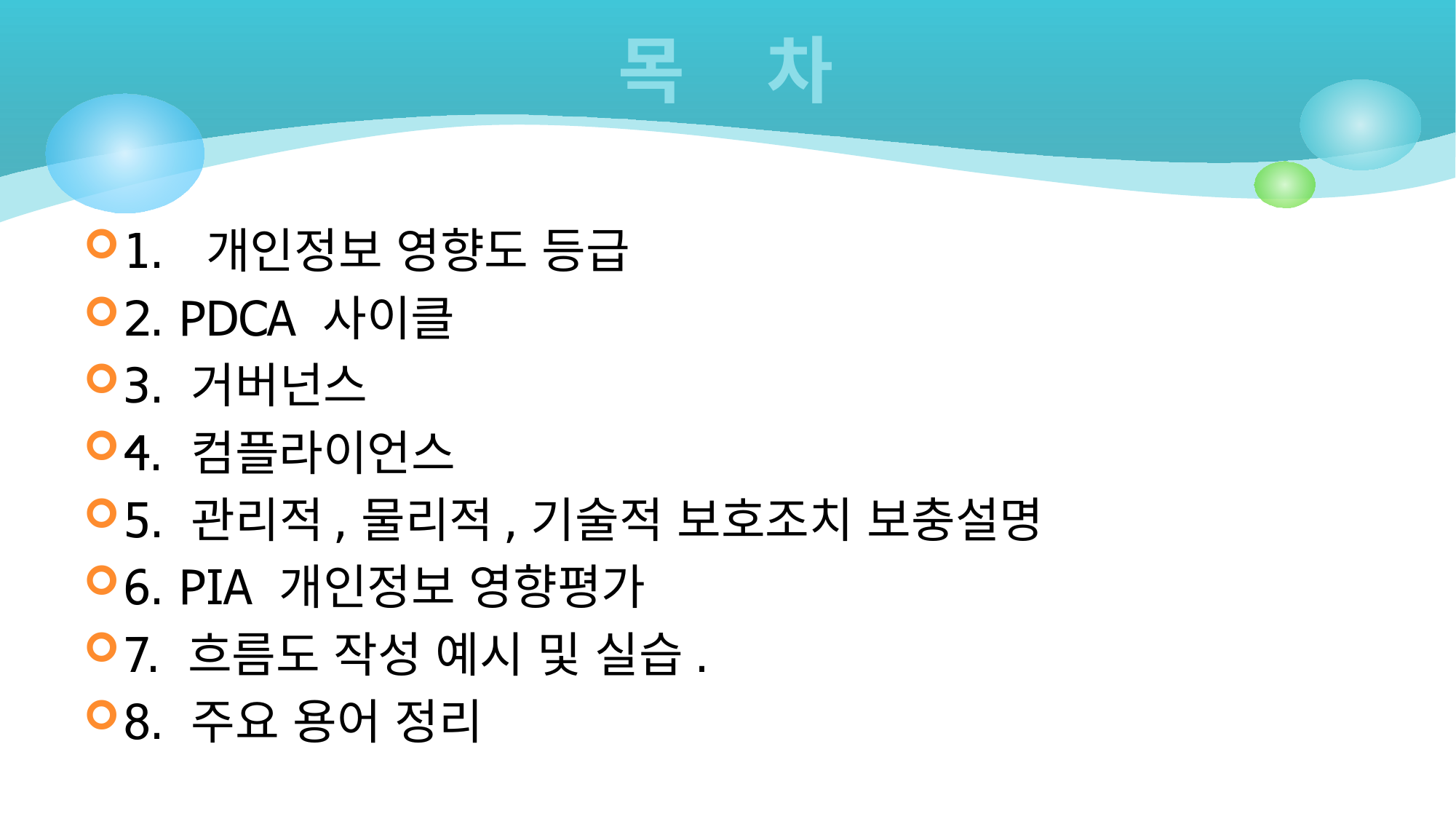

# 목    차
1.  개인정보 영향도 등급
2. PDCA 사이클
3. 거버넌스
4. 컴플라이언스
5. 관리적,물리적,기술적 보호조치 보충설명
6. PIA 개인정보 영향평가
7. 흐름도 작성 예시 및 실습.
8. 주요 용어 정리